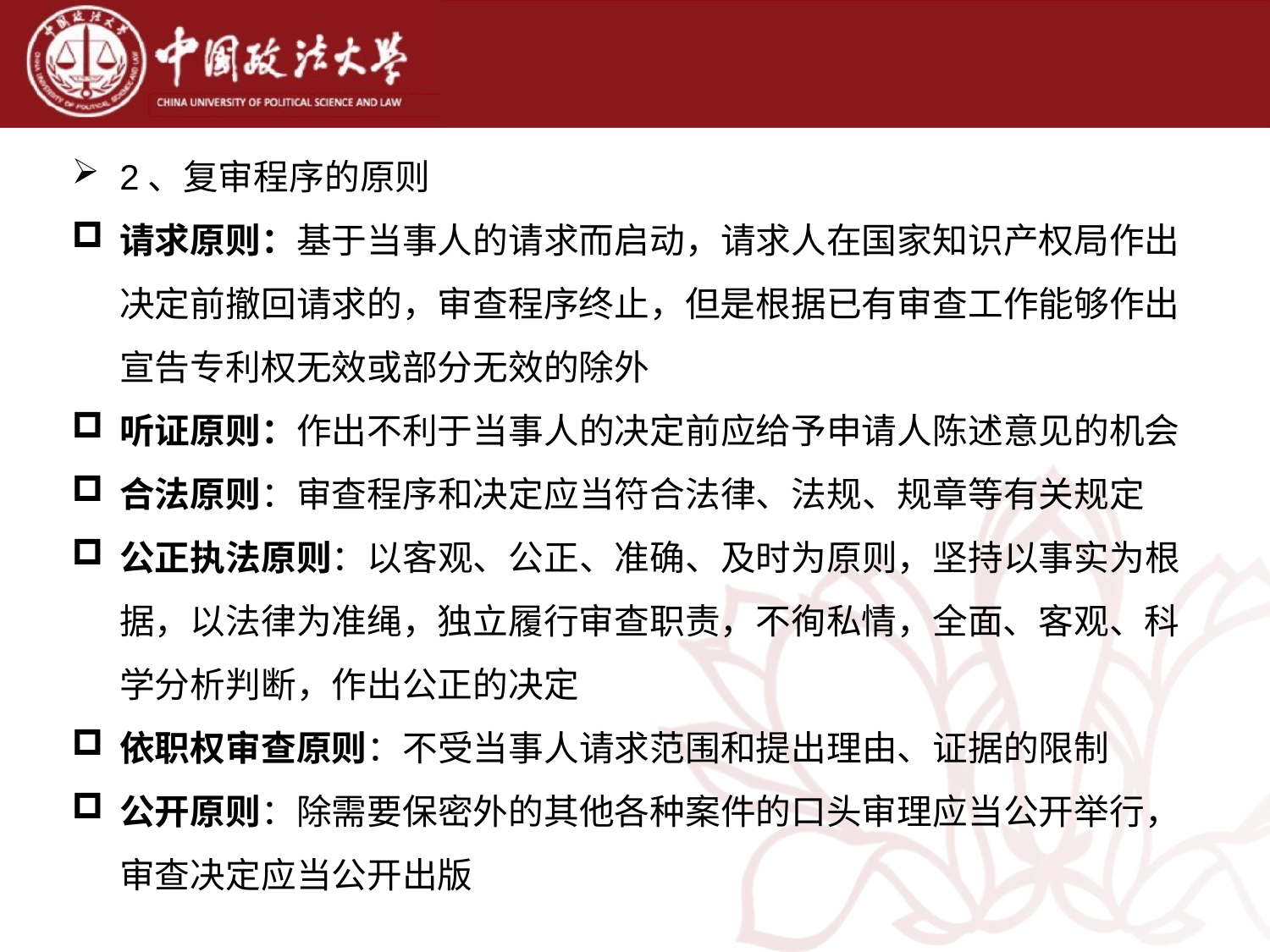

2、复审程序的原则
请求原则：基于当事人的请求而启动，请求人在国家知识产权局作出决定前撤回请求的，审查程序终止，但是根据已有审查工作能够作出宣告专利权无效或部分无效的除外
听证原则：作出不利于当事人的决定前应给予申请人陈述意见的机会
合法原则：审查程序和决定应当符合法律、法规、规章等有关规定
公正执法原则：以客观、公正、准确、及时为原则，坚持以事实为根据，以法律为准绳，独立履行审查职责，不徇私情，全面、客观、科学分析判断，作出公正的决定
依职权审查原则：不受当事人请求范围和提出理由、证据的限制
公开原则：除需要保密外的其他各种案件的口头审理应当公开举行，审查决定应当公开出版